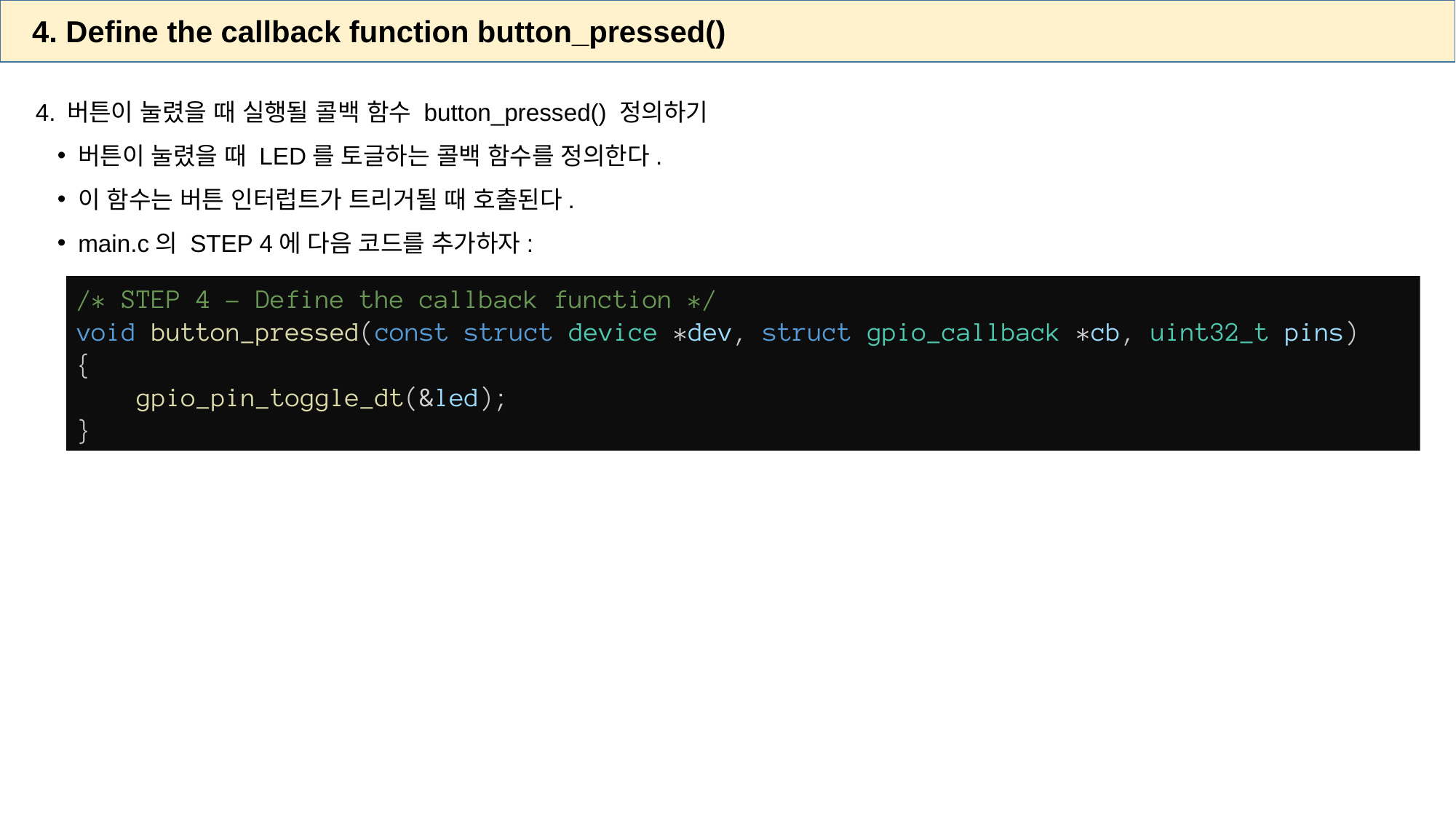

4. Define the callback function button_pressed()
 버튼이 눌렸을 때 실행될 콜백 함수 button_pressed() 정의하기
버튼이 눌렸을 때 LED를 토글하는 콜백 함수를 정의한다.
이 함수는 버튼 인터럽트가 트리거될 때 호출된다.
main.c의 STEP 4에 다음 코드를 추가하자:
/* STEP 4 - Define the callback function */
void button_pressed(const struct device *dev, struct gpio_callback *cb, uint32_t pins)
{
    gpio_pin_toggle_dt(&led);
}